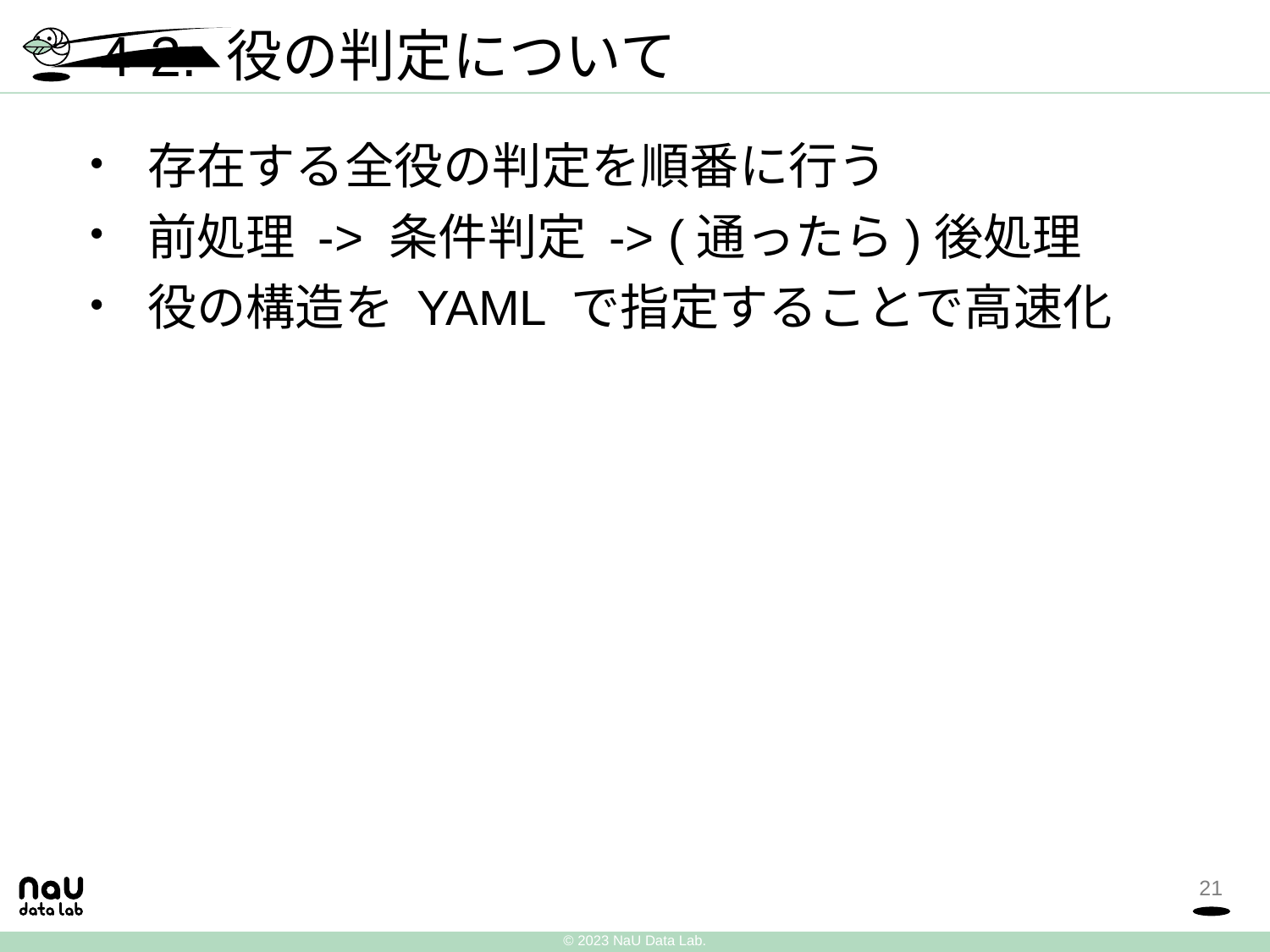

# 4-2. 役の判定について
存在する全役の判定を順番に行う
前処理 -> 条件判定 -> (通ったら)後処理
役の構造を YAML で指定することで高速化